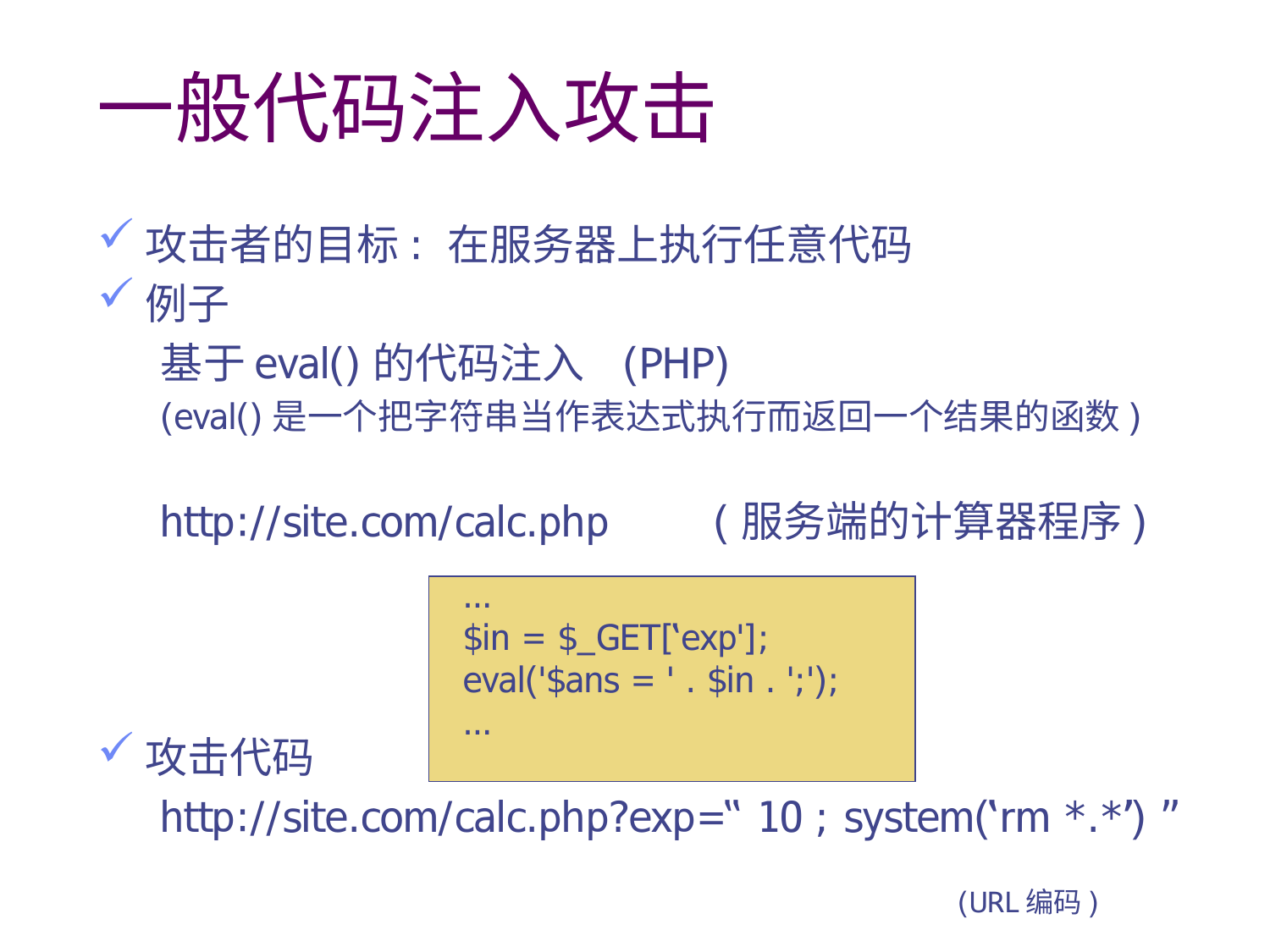

# 一般代码注入攻击
攻击者的目标: 在服务器上执行任意代码
例子
基于eval()的代码注入   (PHP)
(eval()是一个把字符串当作表达式执行而返回一个结果的函数)

http://site.com/calc.php        (服务端的计算器程序)

攻击代码
http://site.com/calc.php?exp=“ 10 ; system(‘rm *.*’) ”
  …
  $in = $_GET[‘exp'];
  eval('$ans = ' . $in . ';');
  …

(URL编码)